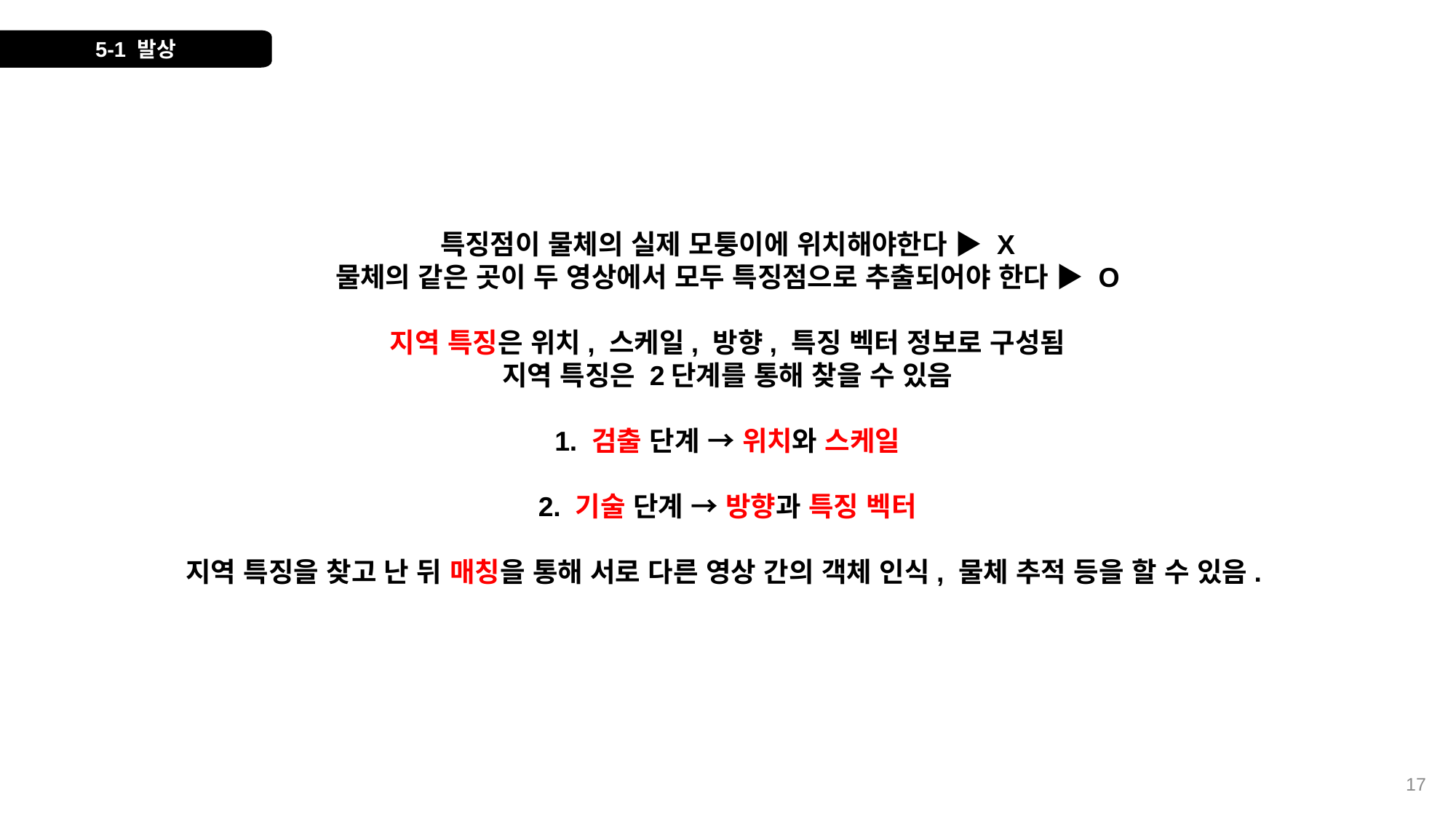

5-1 발상
특징점이 물체의 실제 모퉁이에 위치해야한다 ▶ X
물체의 같은 곳이 두 영상에서 모두 특징점으로 추출되어야 한다 ▶ O

지역 특징은 위치, 스케일, 방향, 특징 벡터 정보로 구성됨
지역 특징은 2단계를 통해 찾을 수 있음

1. 검출 단계 → 위치와 스케일

2. 기술 단계 → 방향과 특징 벡터

지역 특징을 찾고 난 뒤 매칭을 통해 서로 다른 영상 간의 객체 인식, 물체 추적 등을 할 수 있음.
17